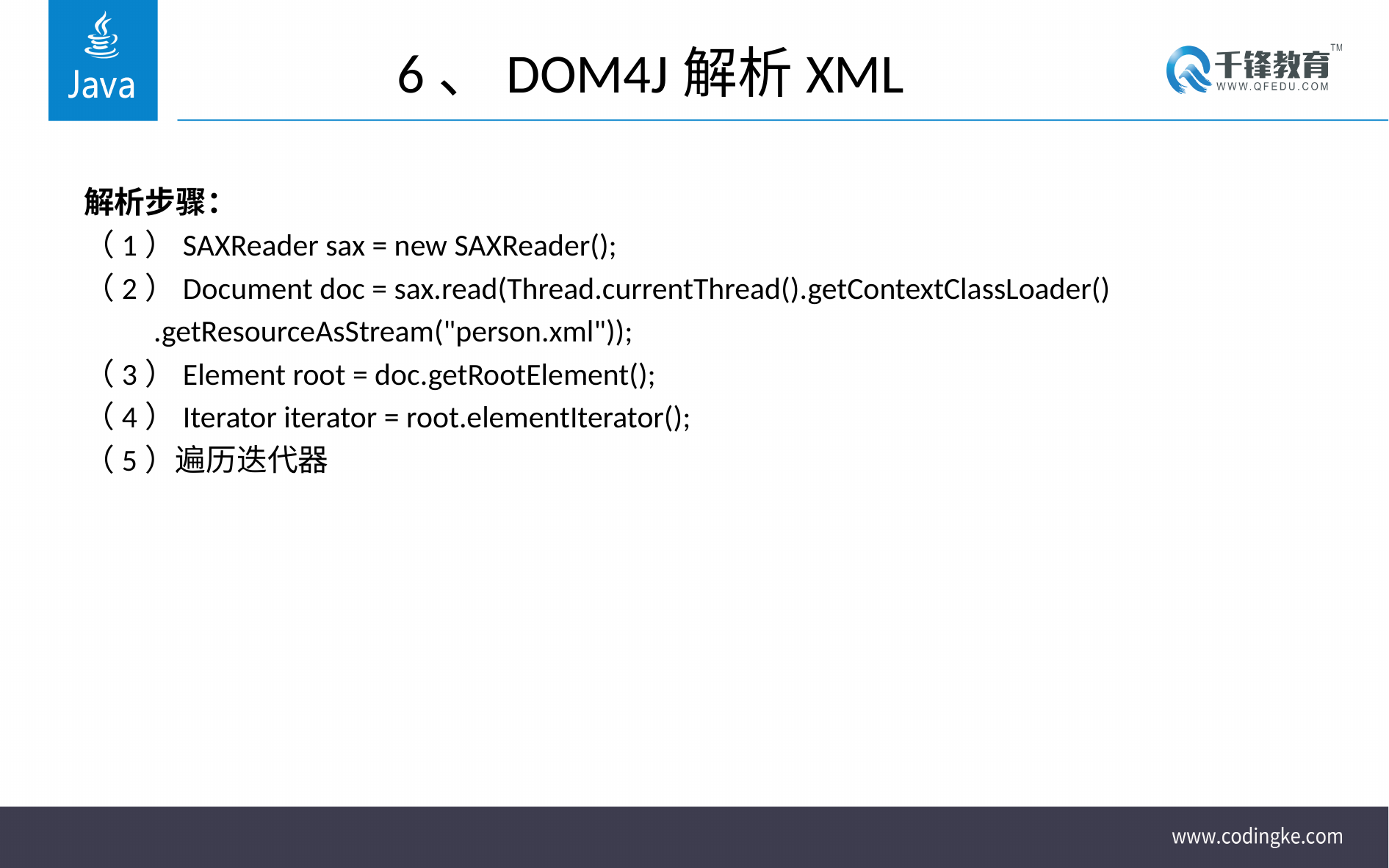

# 6、DOM4J解析XML
解析步骤：
（1）SAXReader sax = new SAXReader();
（2）Document doc = sax.read(Thread.currentThread().getContextClassLoader()
          .getResourceAsStream("person.xml"));
（3）Element root = doc.getRootElement();
（4）Iterator iterator = root.elementIterator();
（5）遍历迭代器